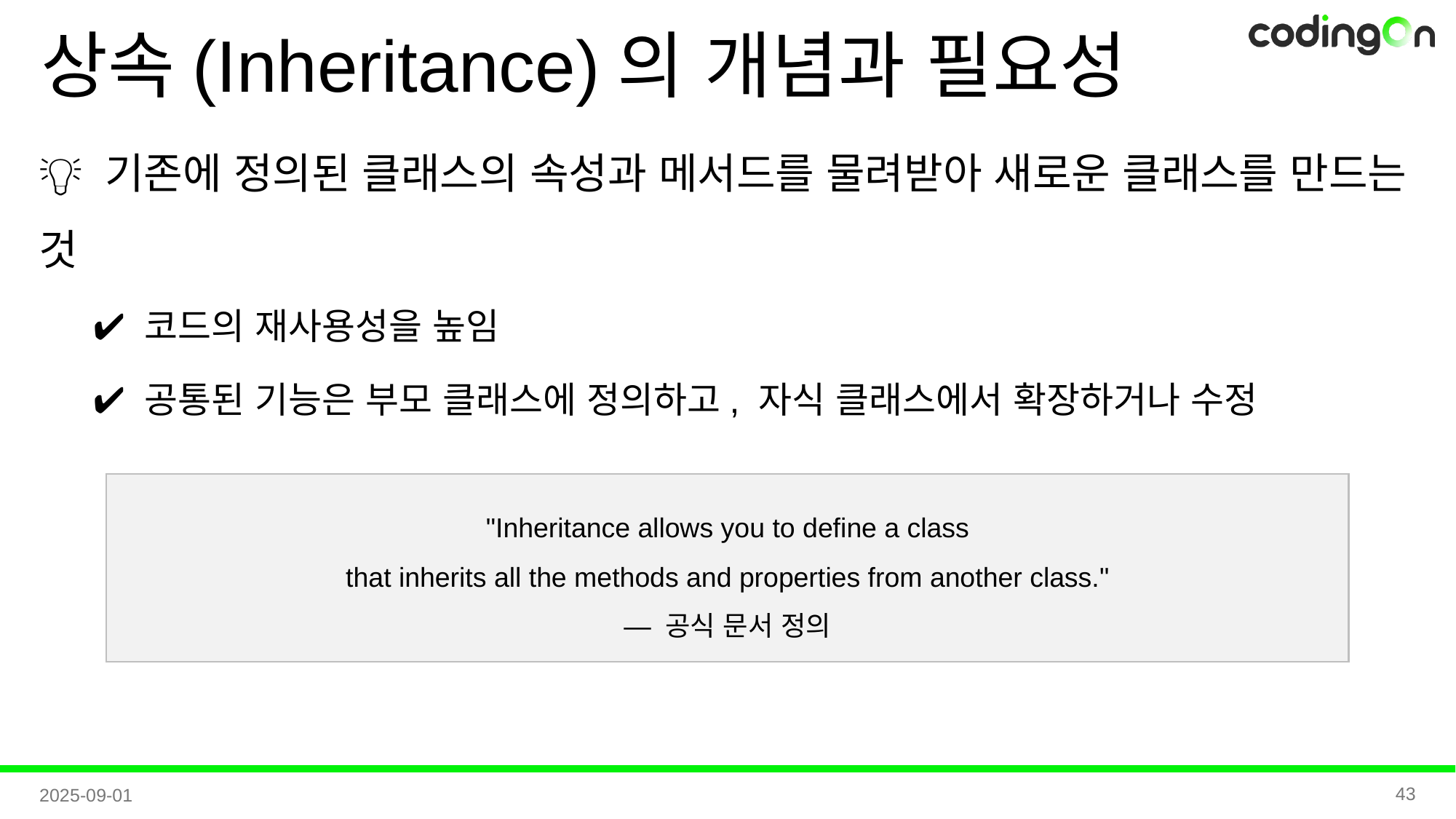

# 상속(Inheritance)의 개념과 필요성
💡 기존에 정의된 클래스의 속성과 메서드를 물려받아 새로운 클래스를 만드는 것
✔️ 코드의 재사용성을 높임
✔️ 공통된 기능은 부모 클래스에 정의하고, 자식 클래스에서 확장하거나 수정
"Inheritance allows you to define a class
that inherits all the methods and properties from another class."
— 공식 문서 정의
43
2025-09-01